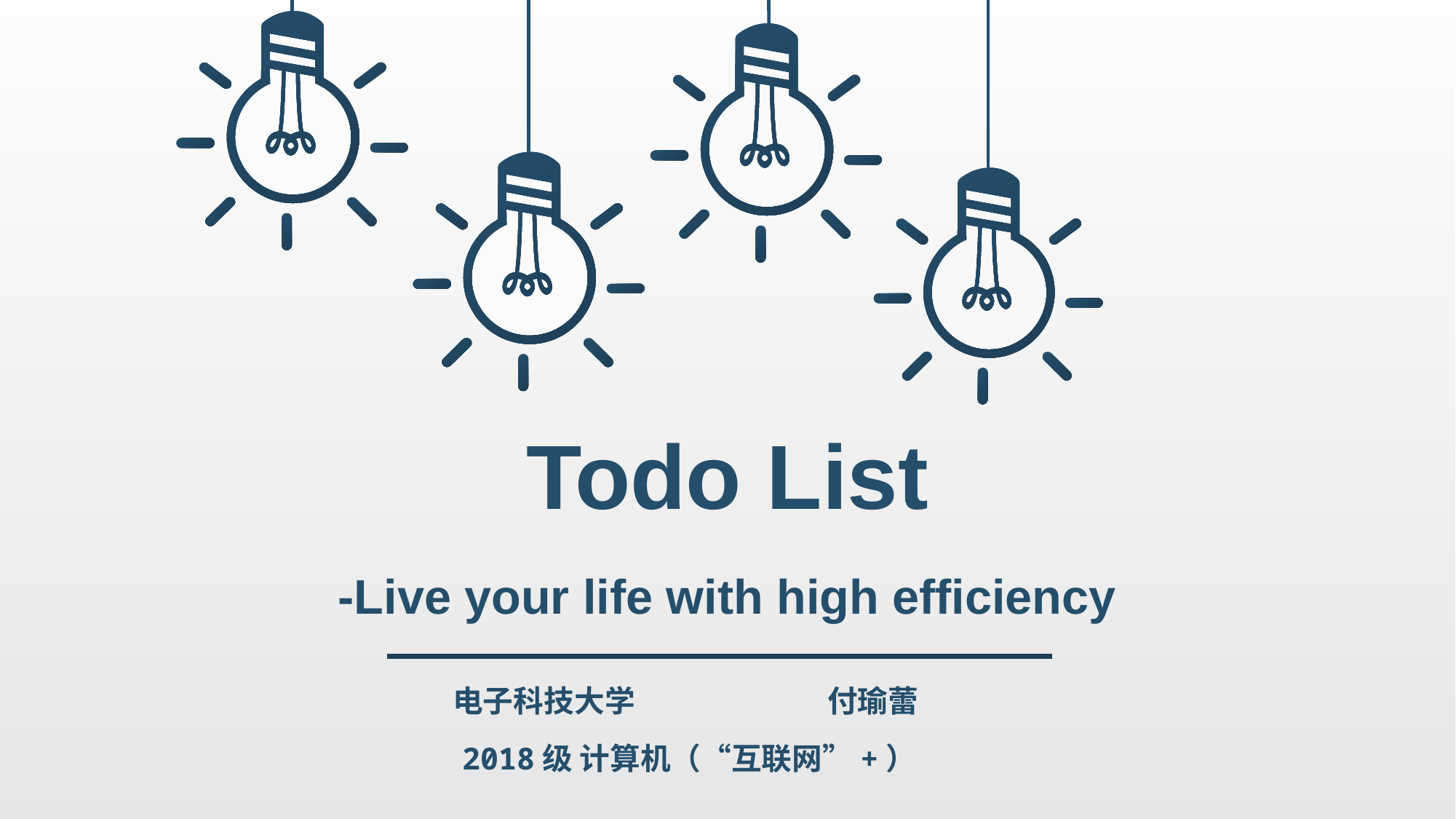

Todo List
-Live your life with high efficiency
电子科技大学
付瑜蕾
2018级 计算机（“互联网”+）